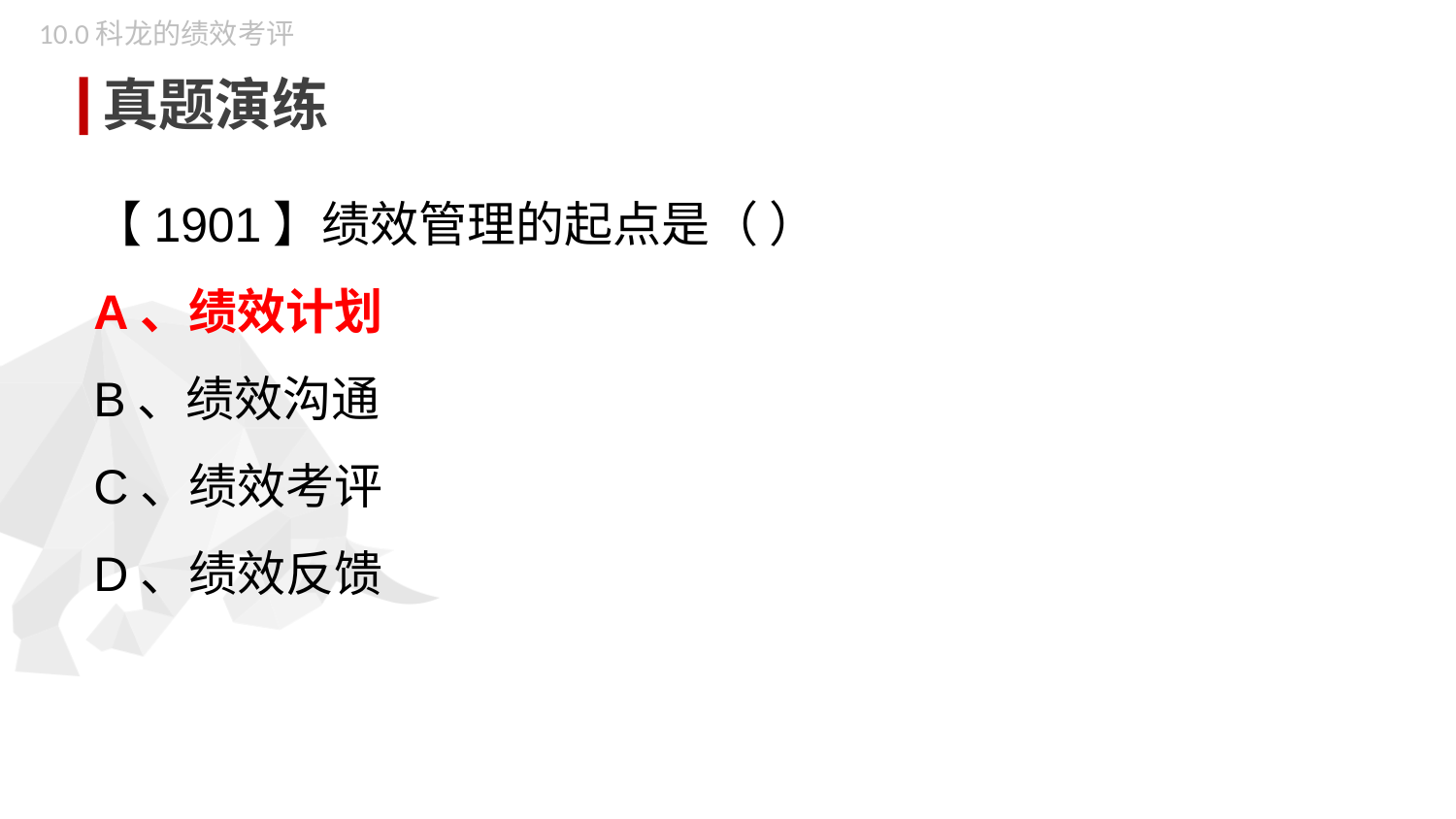

10.0科龙的绩效考评

真题演练
【1901】绩效管理的起点是（ ）
A、绩效计划
B、绩效沟通
C、绩效考评
D、绩效反馈